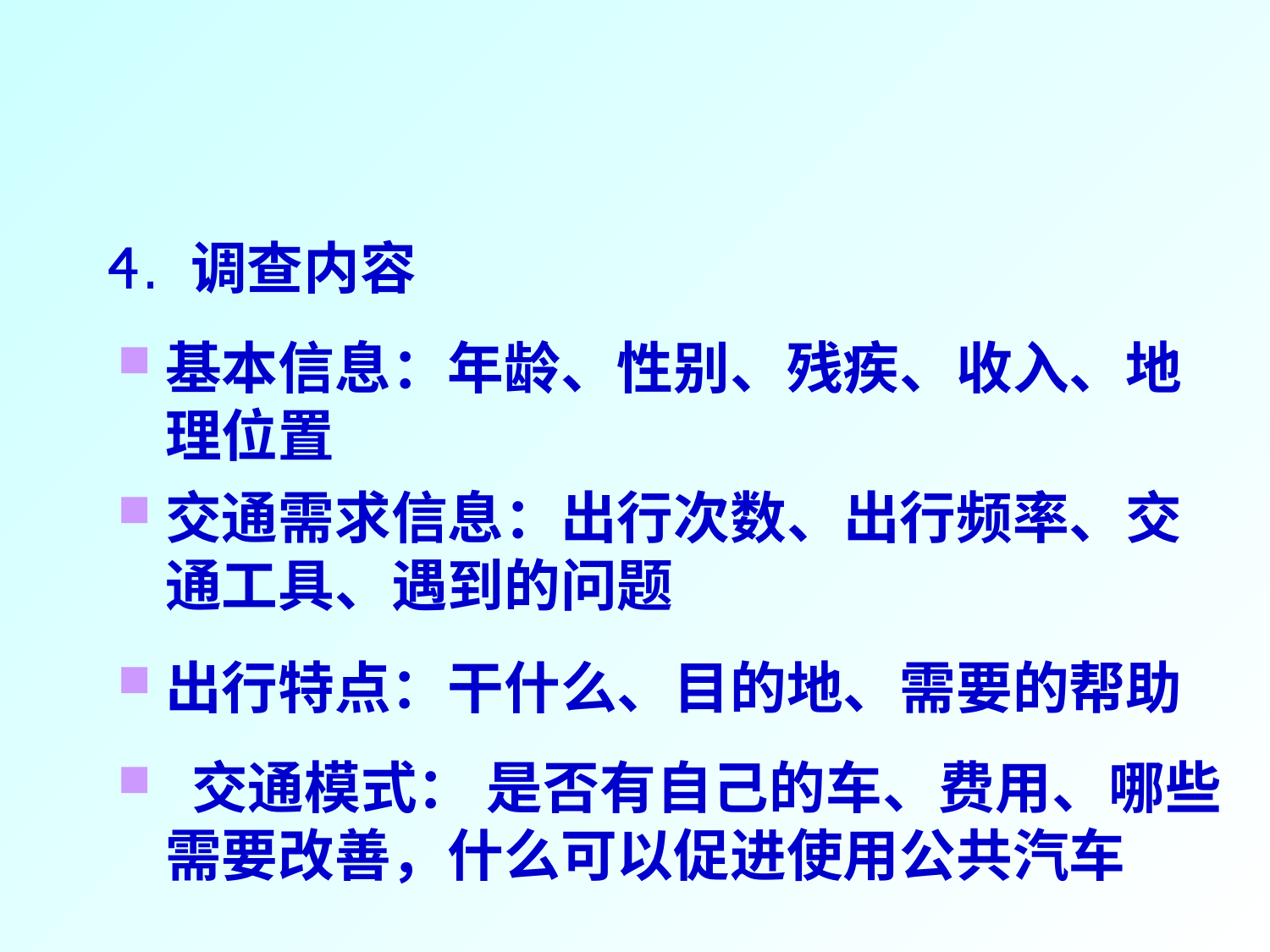

#
4. 调查内容

基本信息：年龄、性别、残疾、收入、地理位置

交通需求信息：出行次数、出行频率、交通工具、遇到的问题

出行特点：干什么、目的地、需要的帮助

 交通模式： 是否有自己的车、费用、哪些需要改善，什么可以促进使用公共汽车